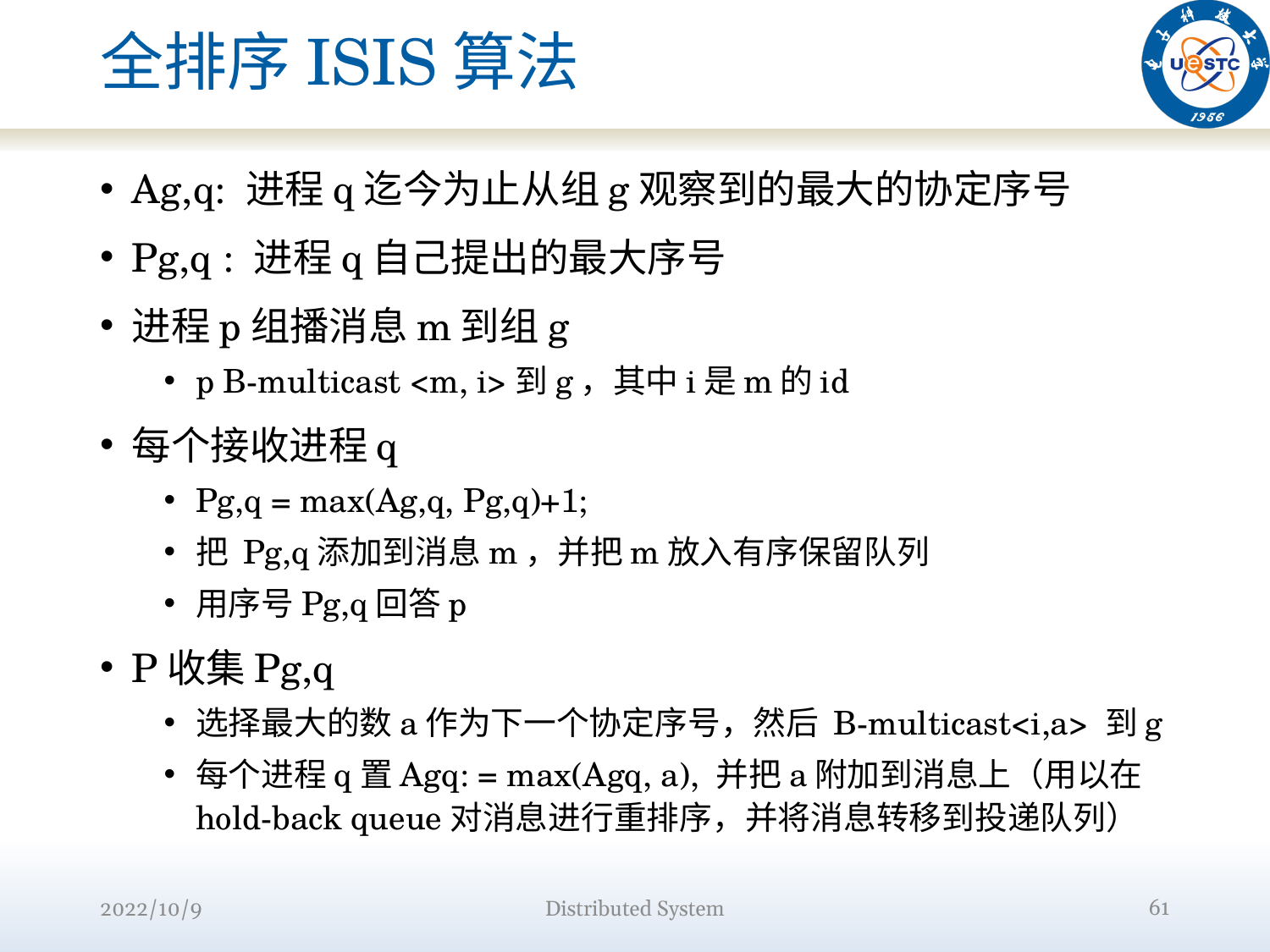

# 全排序ISIS算法
Ag,q: 进程q迄今为止从组g观察到的最大的协定序号
Pg,q : 进程q自己提出的最大序号
进程p组播消息m到组g
p B-multicast <m, i>到g，其中i是m的id
每个接收进程q
Pg,q = max(Ag,q, Pg,q)+1;
把 Pg,q添加到消息m，并把m放入有序保留队列
用序号Pg,q回答p
P收集Pg,q
选择最大的数a作为下一个协定序号，然后 B-multicast<i,a> 到g
每个进程q置Agq: = max(Agq, a), 并把a附加到消息上（用以在 hold-back queue对消息进行重排序，并将消息转移到投递队列）
2022/10/9
Distributed System
61